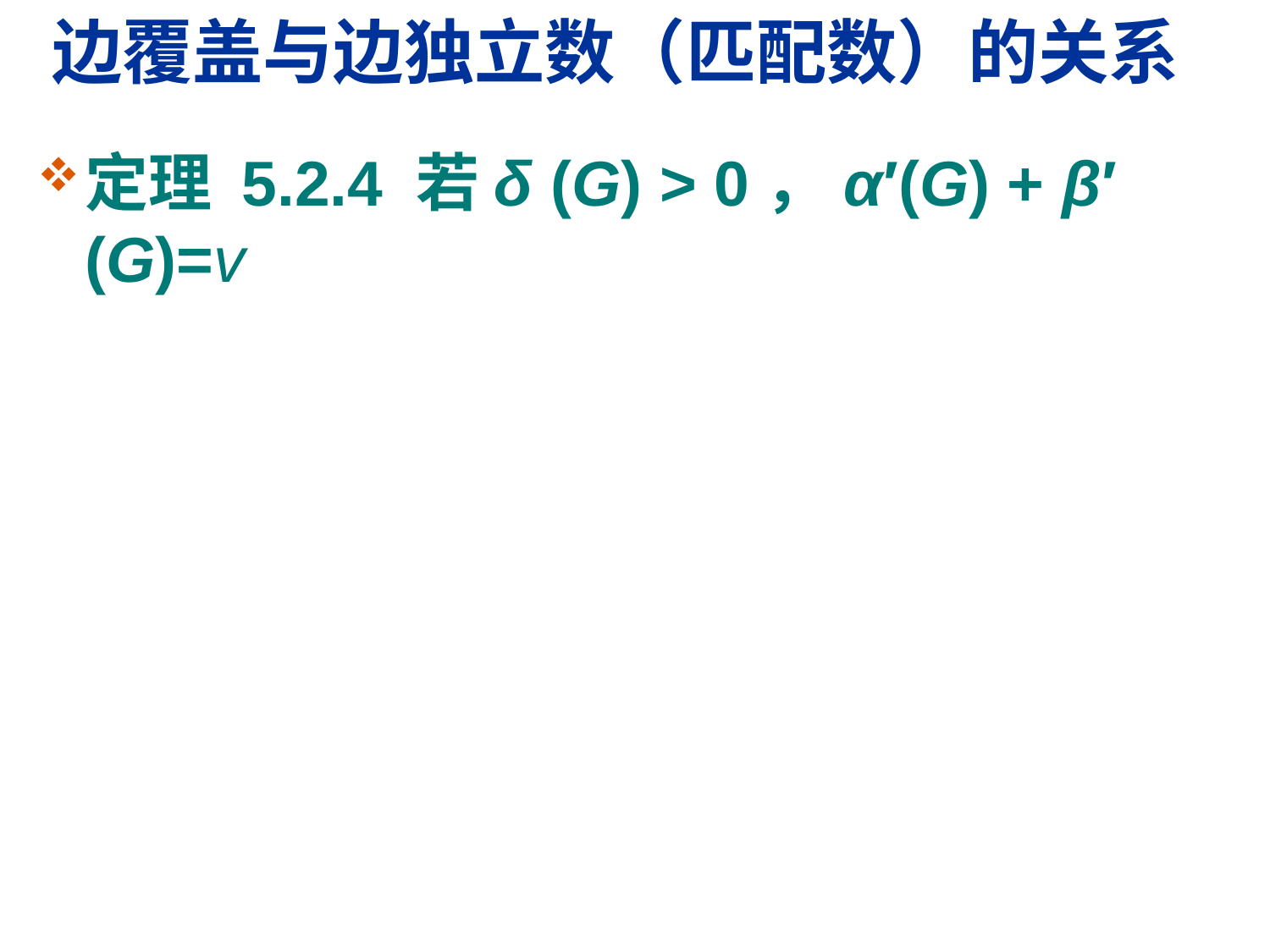

# 边覆盖与边独立数（匹配数）的关系
定理 5.2.4 若δ (G) > 0，α′(G) + β′(G)=v